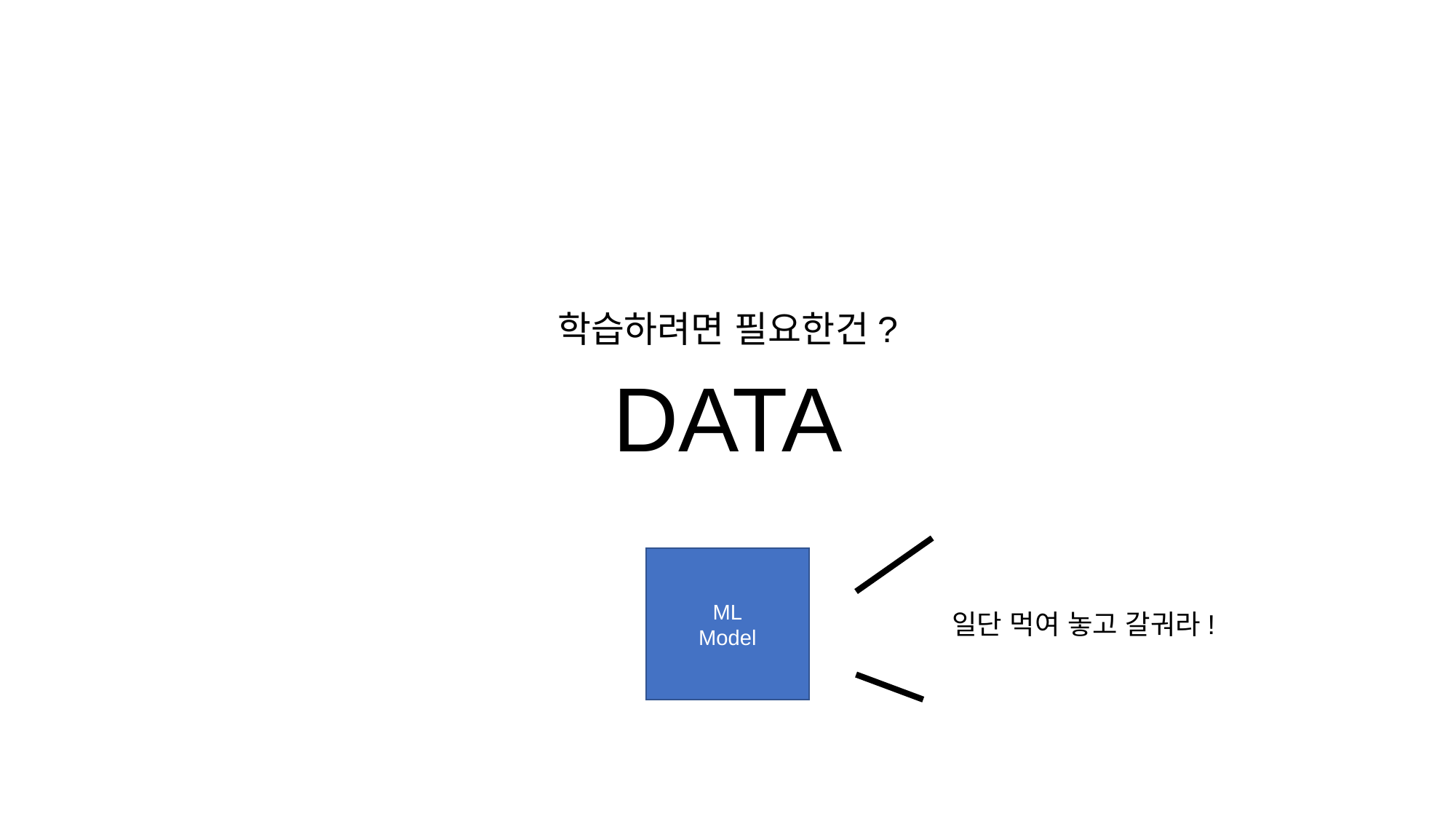

학습하려면 필요한건?
DATA
ML
Model
일단 먹여 놓고 갈궈라!